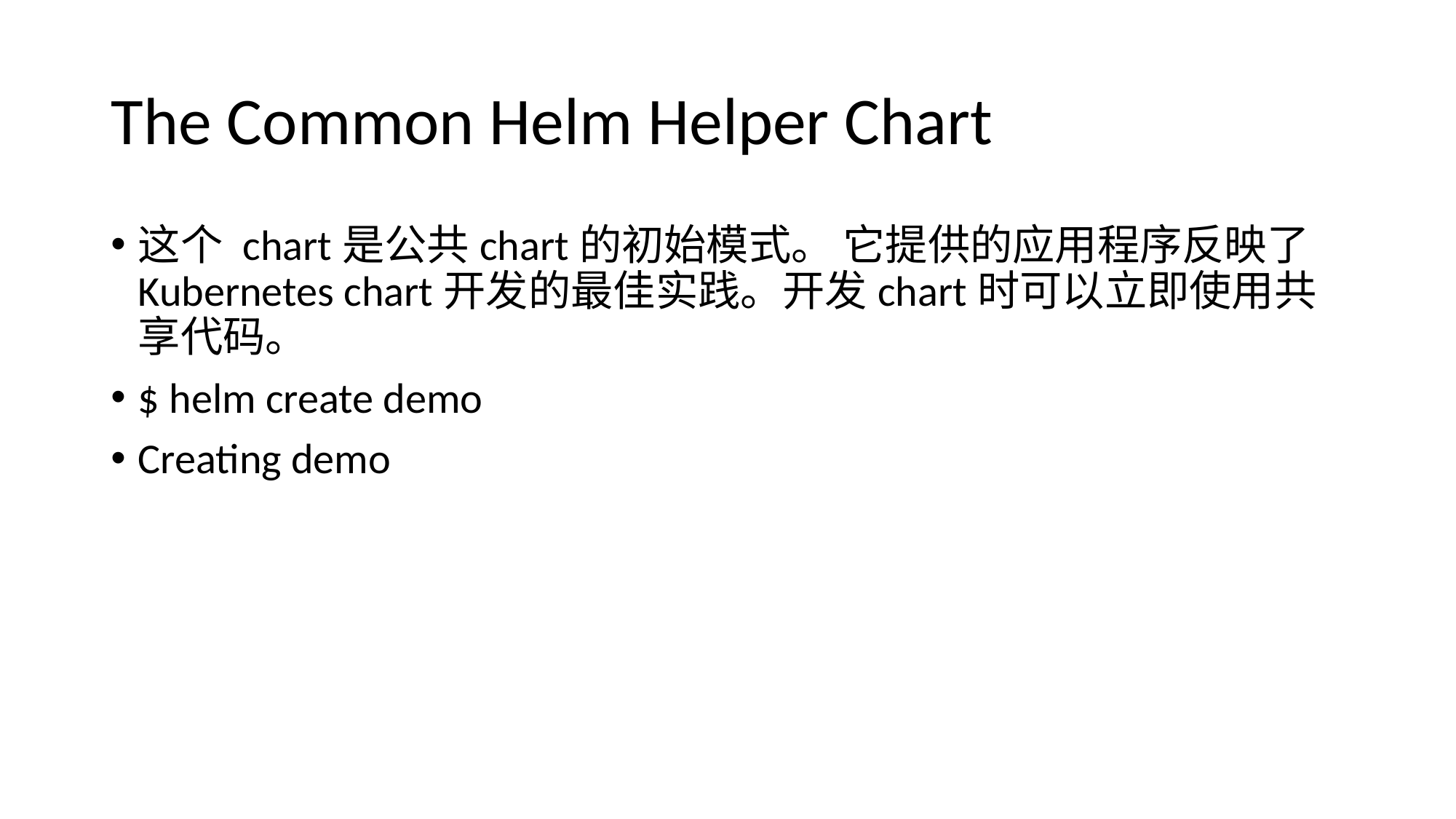

# The Common Helm Helper Chart
这个 chart是公共chart的初始模式。 它提供的应用程序反映了Kubernetes chart开发的最佳实践。开发chart时可以立即使用共享代码。
$ helm create demo
Creating demo